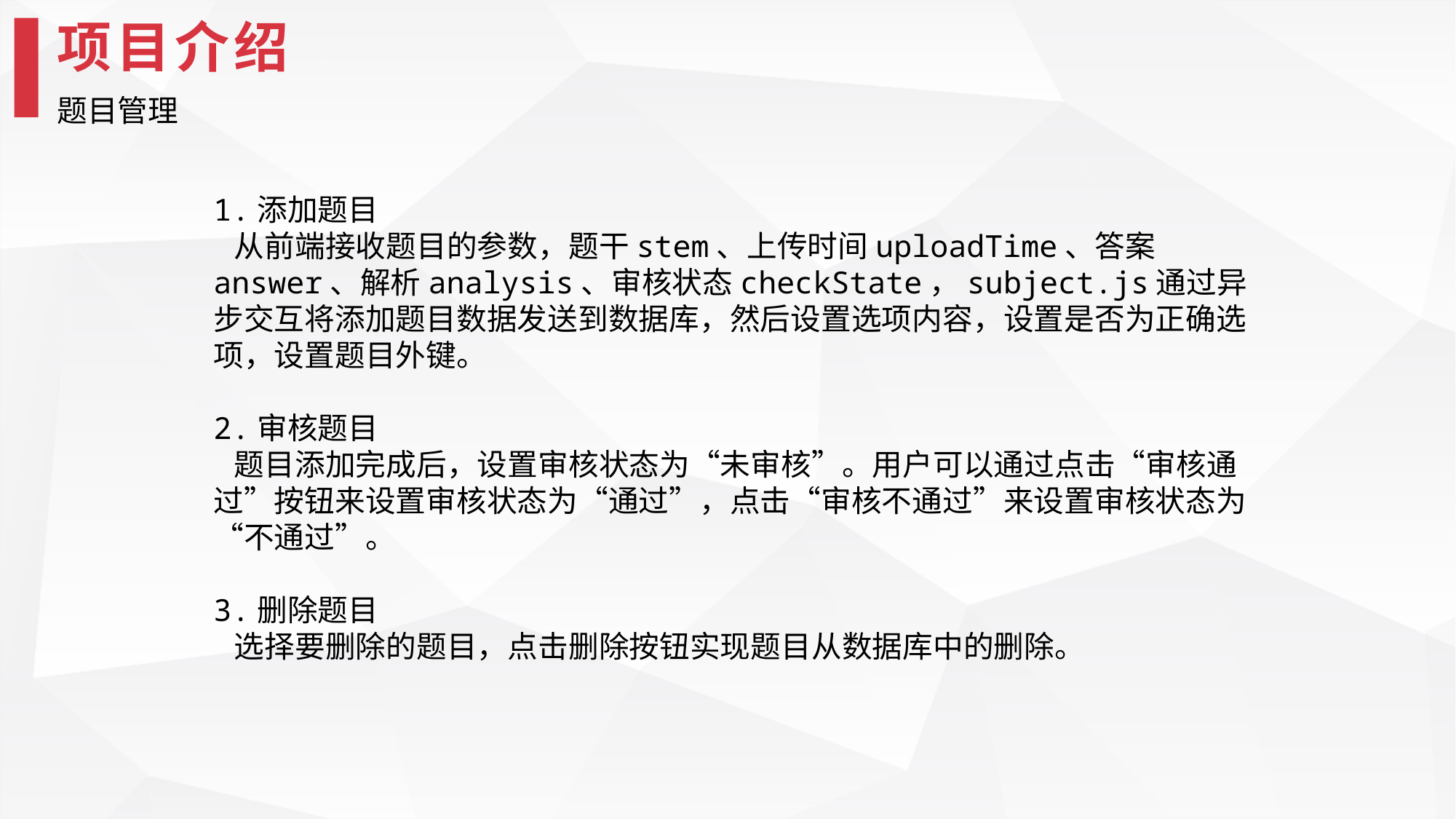

项目介绍

题目管理
1.添加题目
  从前端接收题目的参数，题干stem、上传时间uploadTime、答案answer、解析analysis、审核状态checkState，subject.js通过异步交互将添加题目数据发送到数据库，然后设置选项内容，设置是否为正确选项，设置题目外键。

2.审核题目
  题目添加完成后，设置审核状态为“未审核”。用户可以通过点击“审核通过”按钮来设置审核状态为“通过”，点击“审核不通过”来设置审核状态为“不通过”。

3.删除题目
  选择要删除的题目，点击删除按钮实现题目从数据库中的删除。